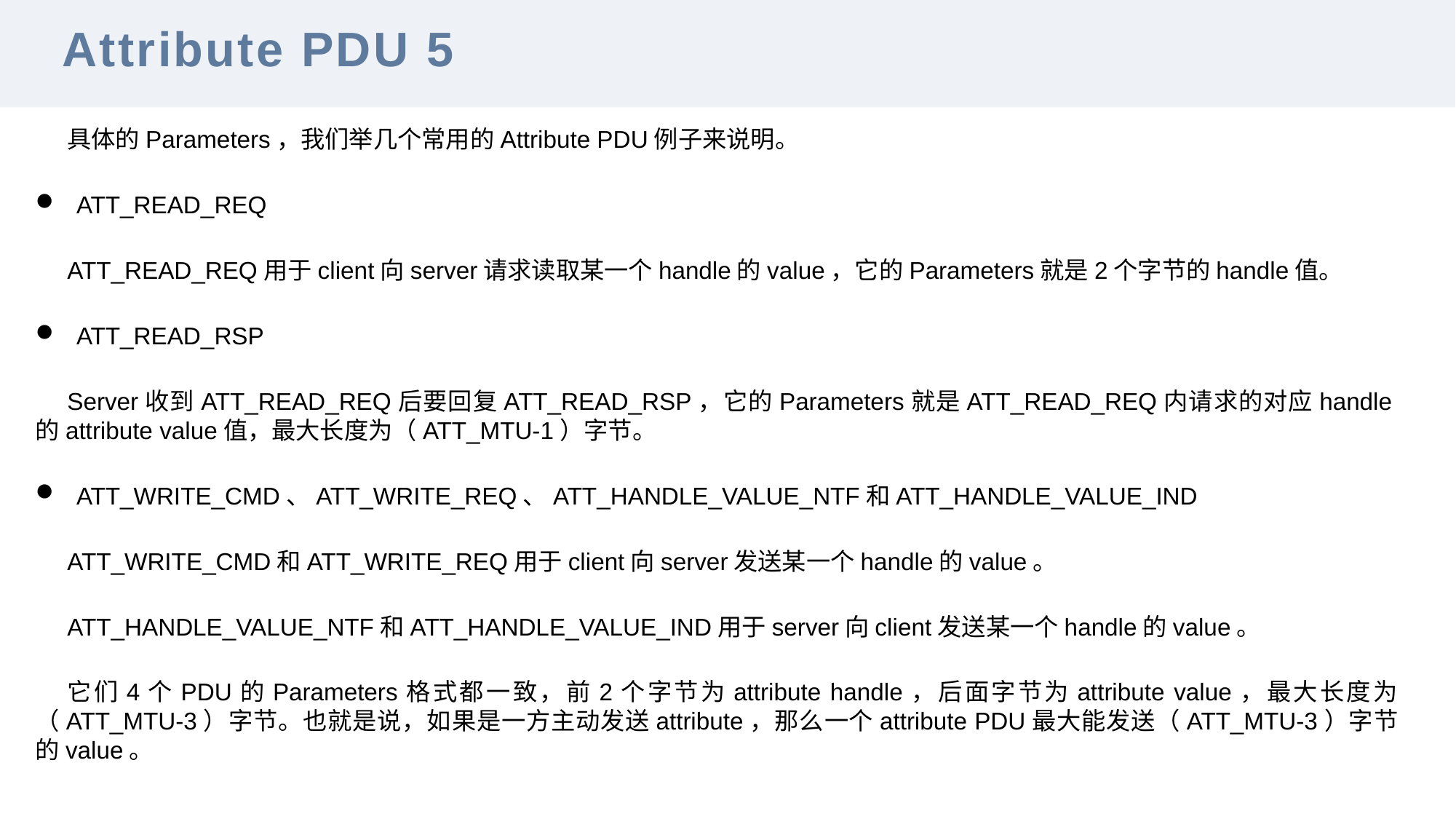

Attribute PDU 5
具体的Parameters，我们举几个常用的Attribute PDU例子来说明。
ATT_READ_REQ
ATT_READ_REQ用于client向server请求读取某一个handle的value，它的Parameters就是2个字节的handle值。
ATT_READ_RSP
Server收到ATT_READ_REQ后要回复ATT_READ_RSP，它的Parameters就是ATT_READ_REQ内请求的对应handle的attribute value值，最大长度为（ATT_MTU-1）字节。
ATT_WRITE_CMD、ATT_WRITE_REQ、ATT_HANDLE_VALUE_NTF和ATT_HANDLE_VALUE_IND
ATT_WRITE_CMD和ATT_WRITE_REQ用于client向server发送某一个handle的value。
ATT_HANDLE_VALUE_NTF和ATT_HANDLE_VALUE_IND用于server向client发送某一个handle的value。
它们4个PDU的Parameters格式都一致，前2个字节为attribute handle，后面字节为attribute value，最大长度为（ATT_MTU-3）字节。也就是说，如果是一方主动发送attribute，那么一个attribute PDU最大能发送（ATT_MTU-3）字节的value。